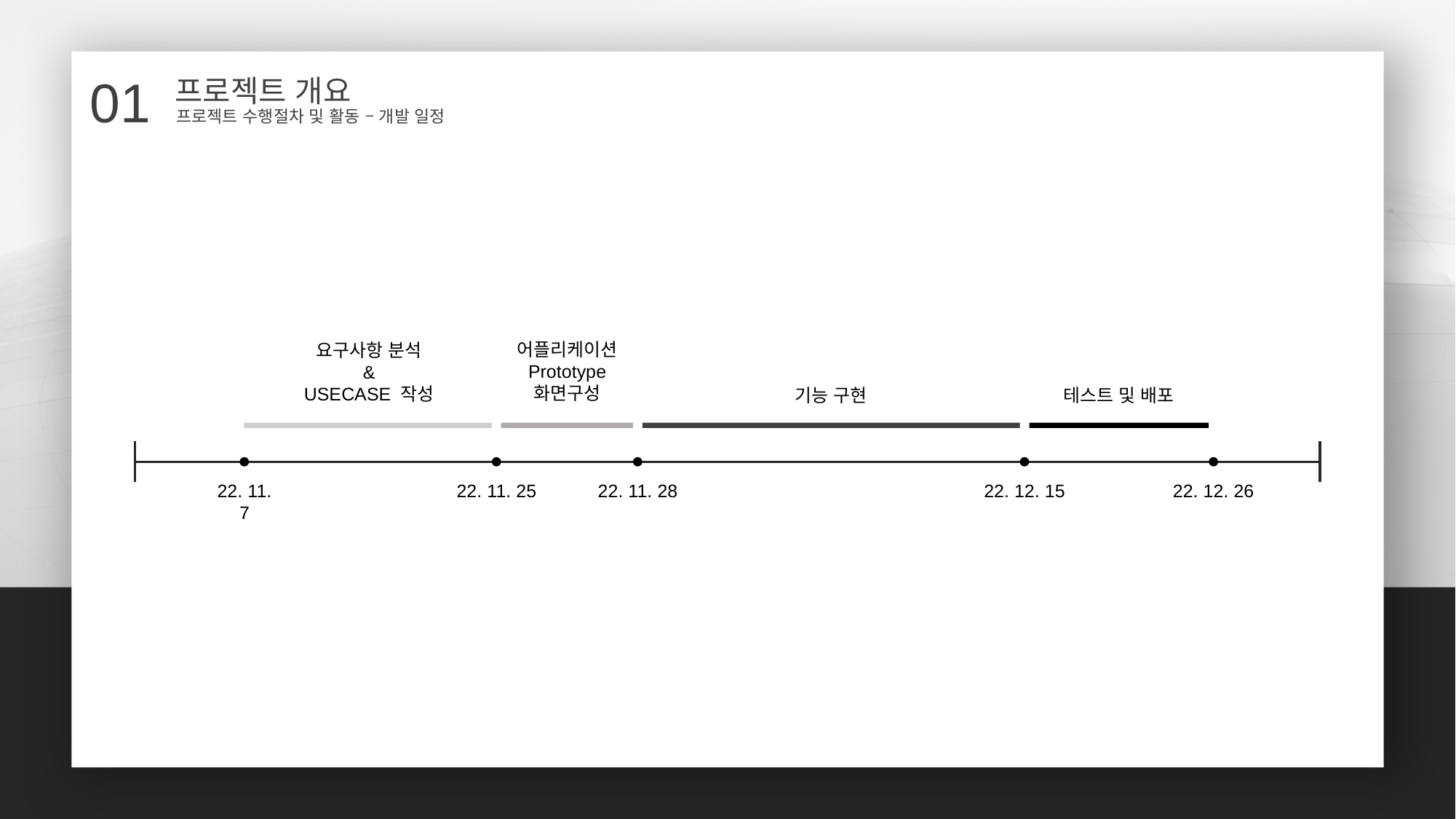

01
프로젝트 개요
프로젝트 수행절차 및 활동 – 개발 일정
어플리케이션
Prototype
화면구성
요구사항 분석
&
USECASE 작성
기능 구현
테스트 및 배포

22. 11. 7
22. 11. 25
22. 11. 28
22. 12. 15
22. 12. 26